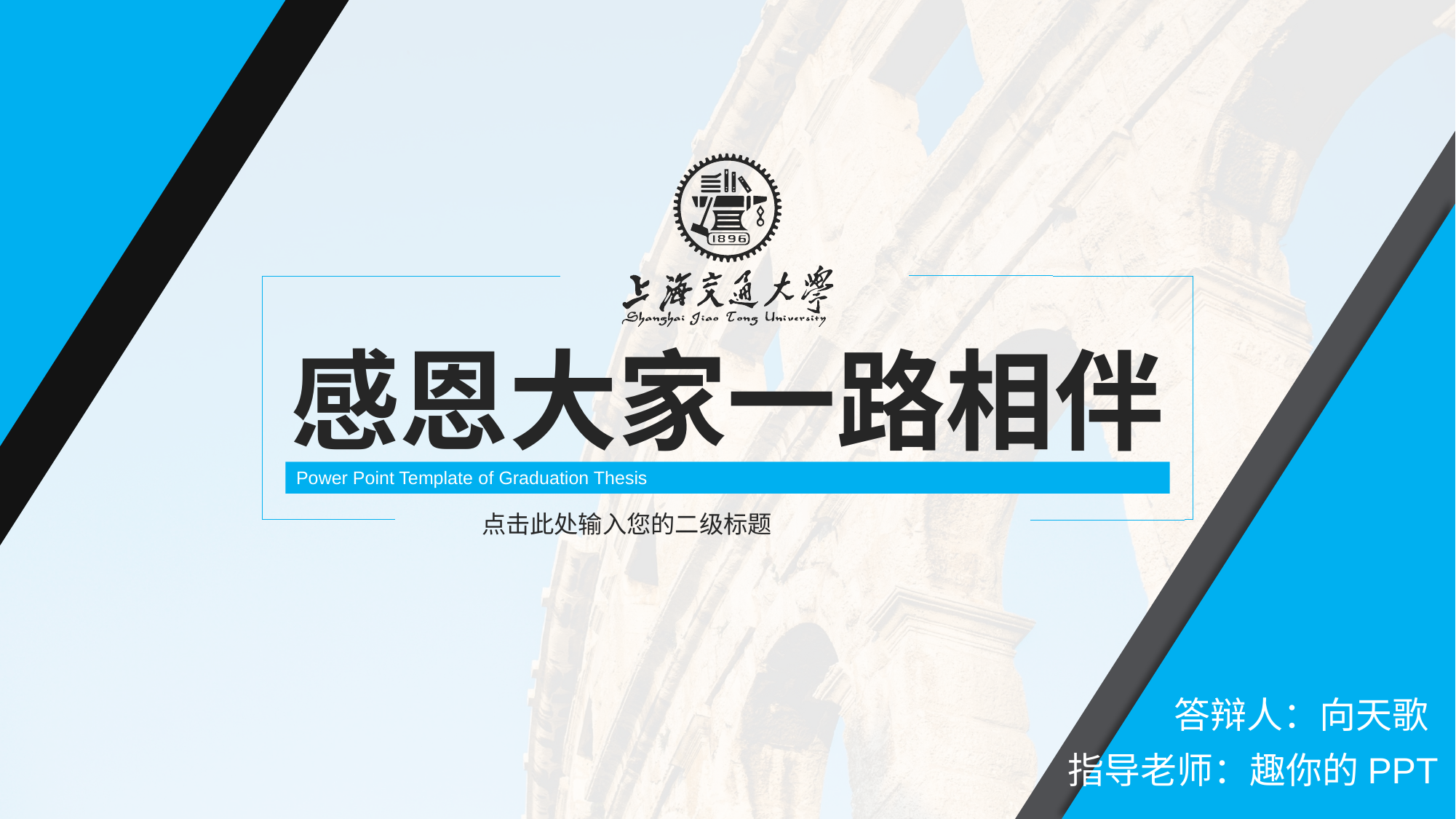

感恩大家一路相伴
Power Point Template of Graduation Thesis

点击此处输入您的二级标题
答辩人：向天歌
指导老师：趣你的PPT